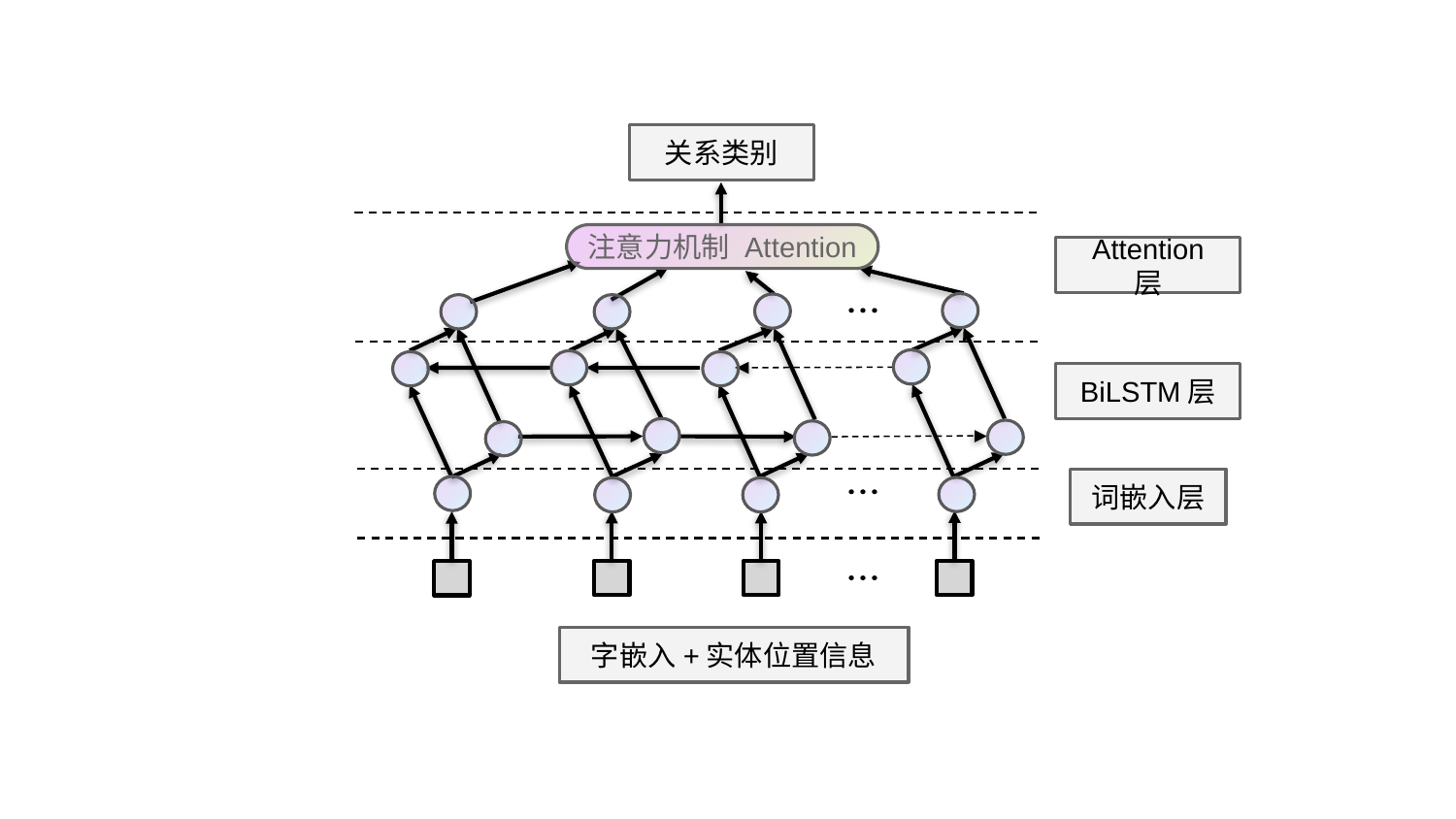

关系类别

注意力机制 Attention
Attention 层

BiLSTM层

词嵌入层

字嵌入+实体位置信息